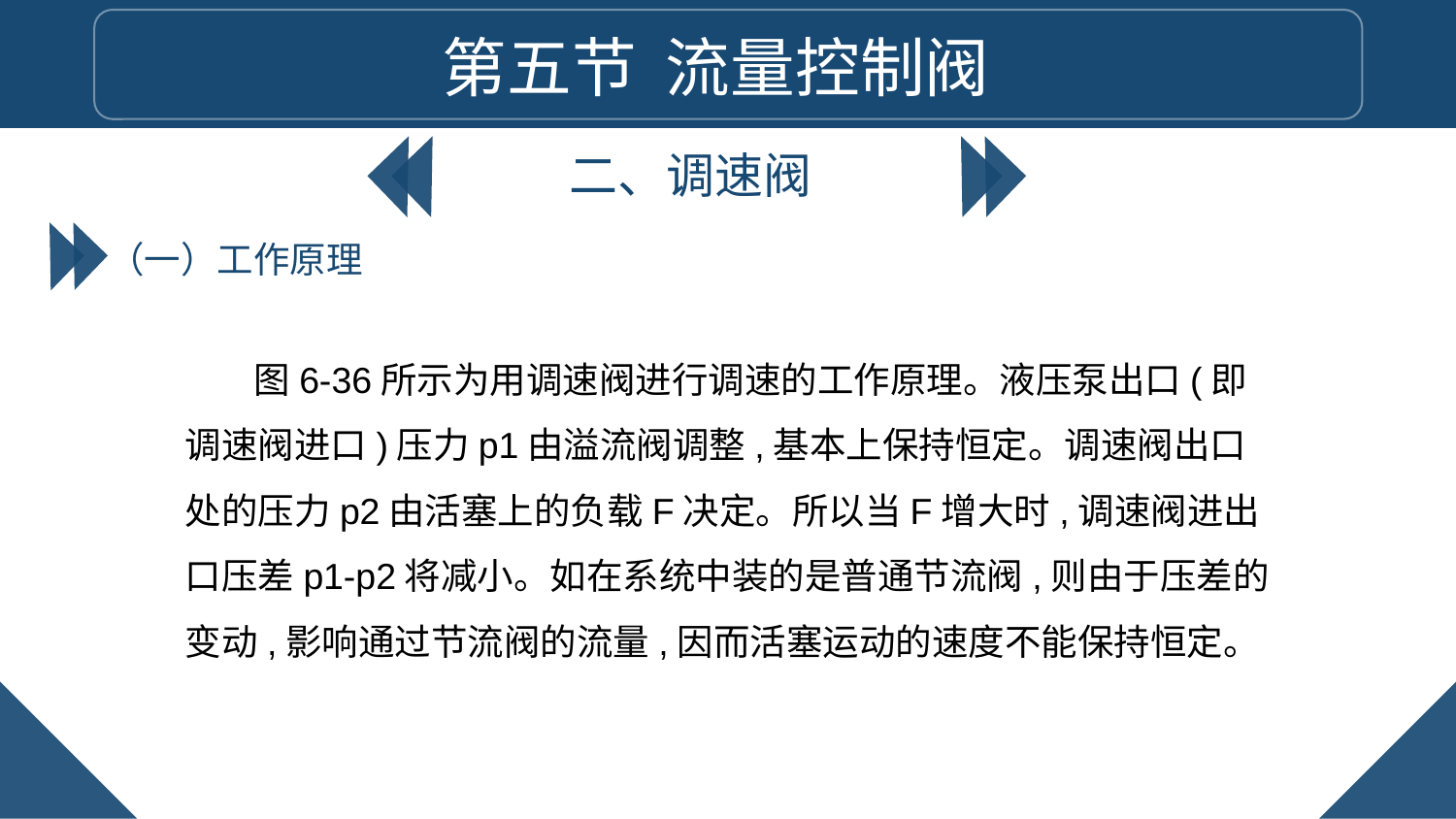

第五节  流量控制阀
二、调速阀

（一）工作原理

图6-36所示为用调速阀进行调速的工作原理。液压泵出口(即调速阀进口)压力p1由溢流阀调整,基本上保持恒定。调速阀出口处的压力p2由活塞上的负载F决定。所以当F增大时,调速阀进出口压差p1-p2将减小。如在系统中装的是普通节流阀,则由于压差的变动,影响通过节流阀的流量,因而活塞运动的速度不能保持恒定。